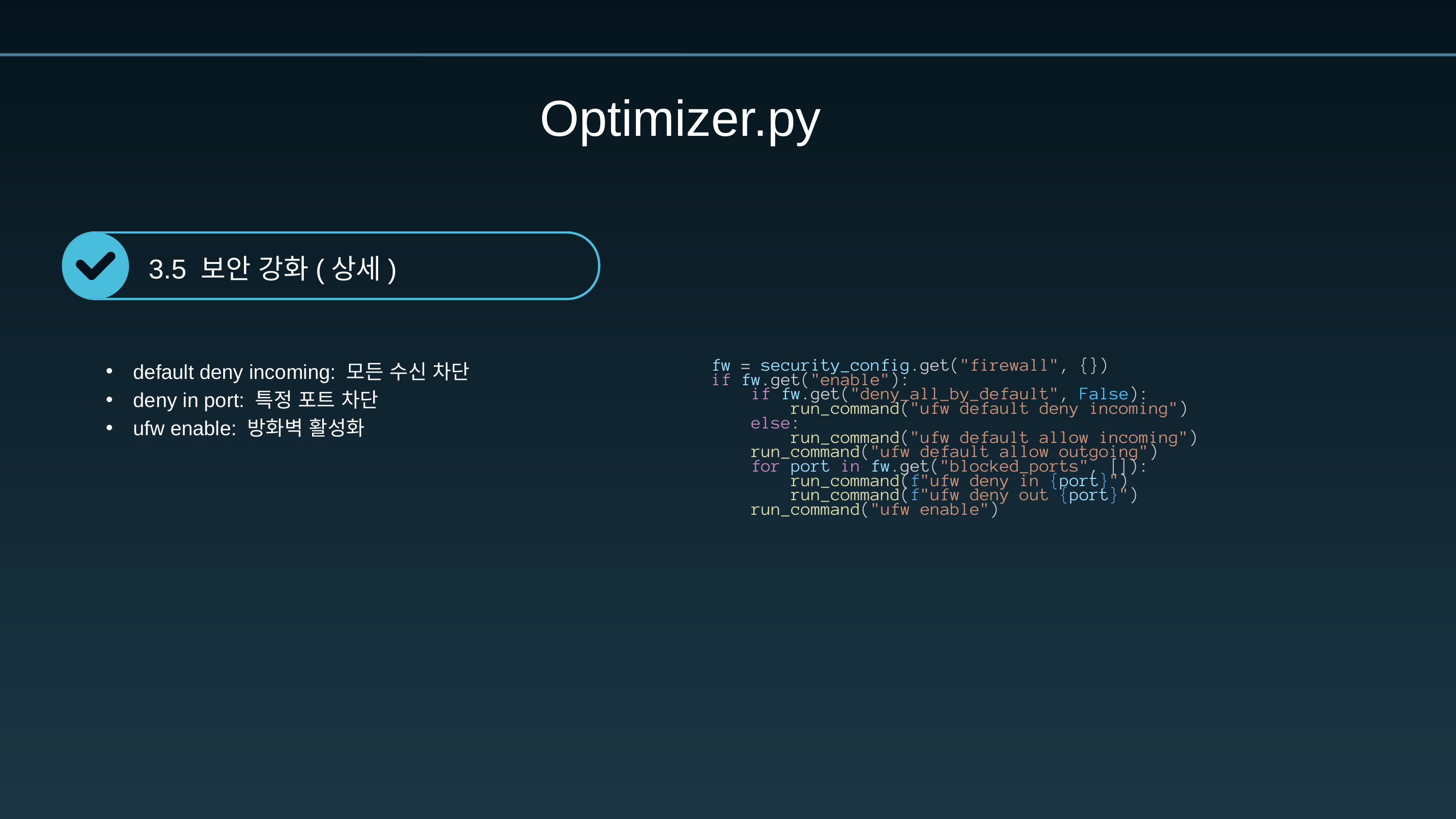

Optimizer.py

3.5 보안 강화(상세)
default deny incoming: 모든 수신 차단
deny in port: 특정 포트 차단
ufw enable: 방화벽 활성화
        fw = security_config.get("firewall", {})
        if fw.get("enable"):
            if fw.get("deny_all_by_default", False):
                run_command("ufw default deny incoming")
            else:
                run_command("ufw default allow incoming")
            run_command("ufw default allow outgoing")
            for port in fw.get("blocked_ports", []):
                run_command(f"ufw deny in {port}")
                run_command(f"ufw deny out {port}")
            run_command("ufw enable")